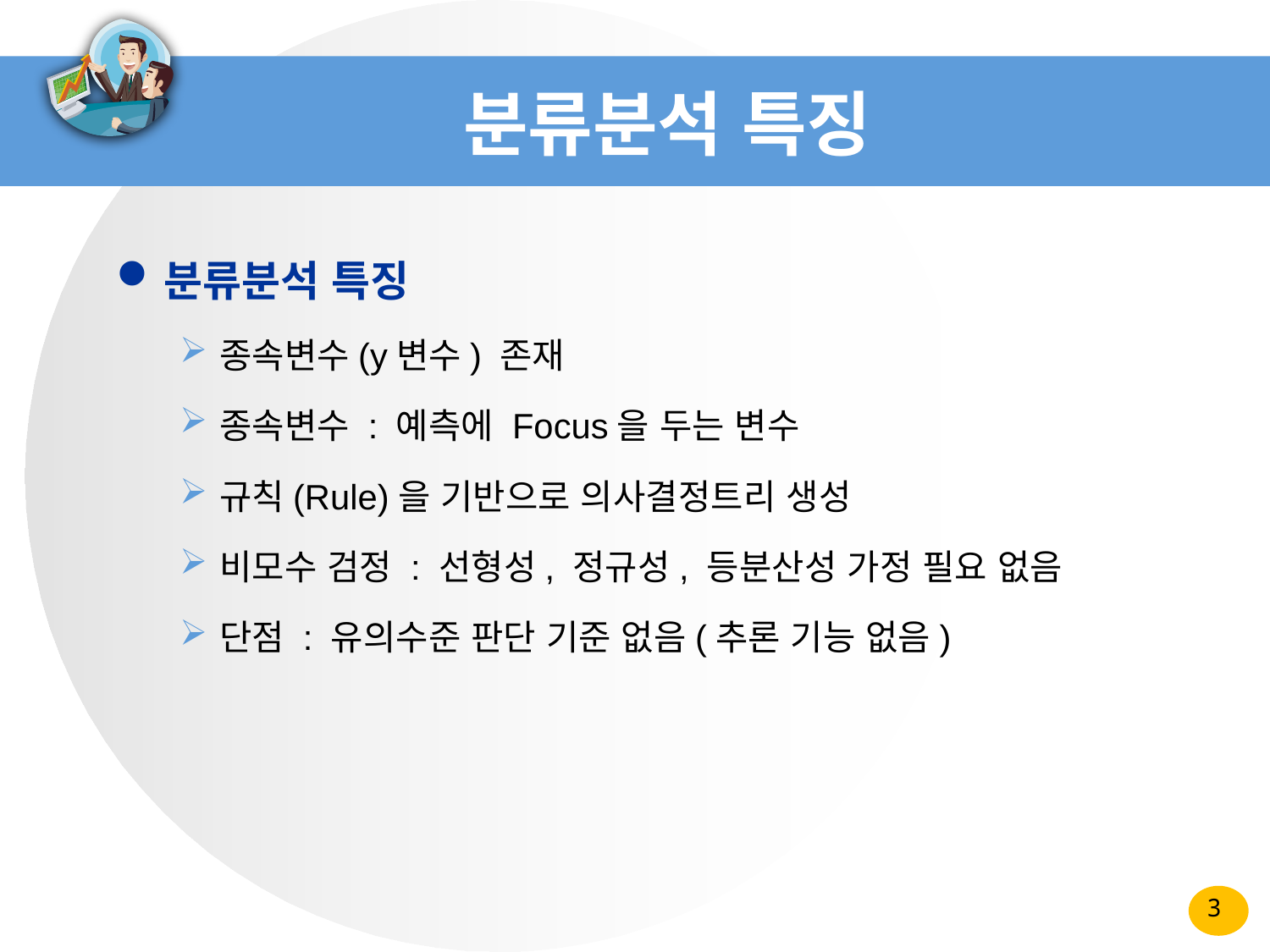

# 분류분석 특징
분류분석 특징
종속변수(y변수) 존재
종속변수 : 예측에 Focus을 두는 변수
규칙(Rule)을 기반으로 의사결정트리 생성
비모수 검정 : 선형성, 정규성, 등분산성 가정 필요 없음
단점 : 유의수준 판단 기준 없음(추론 기능 없음)

3